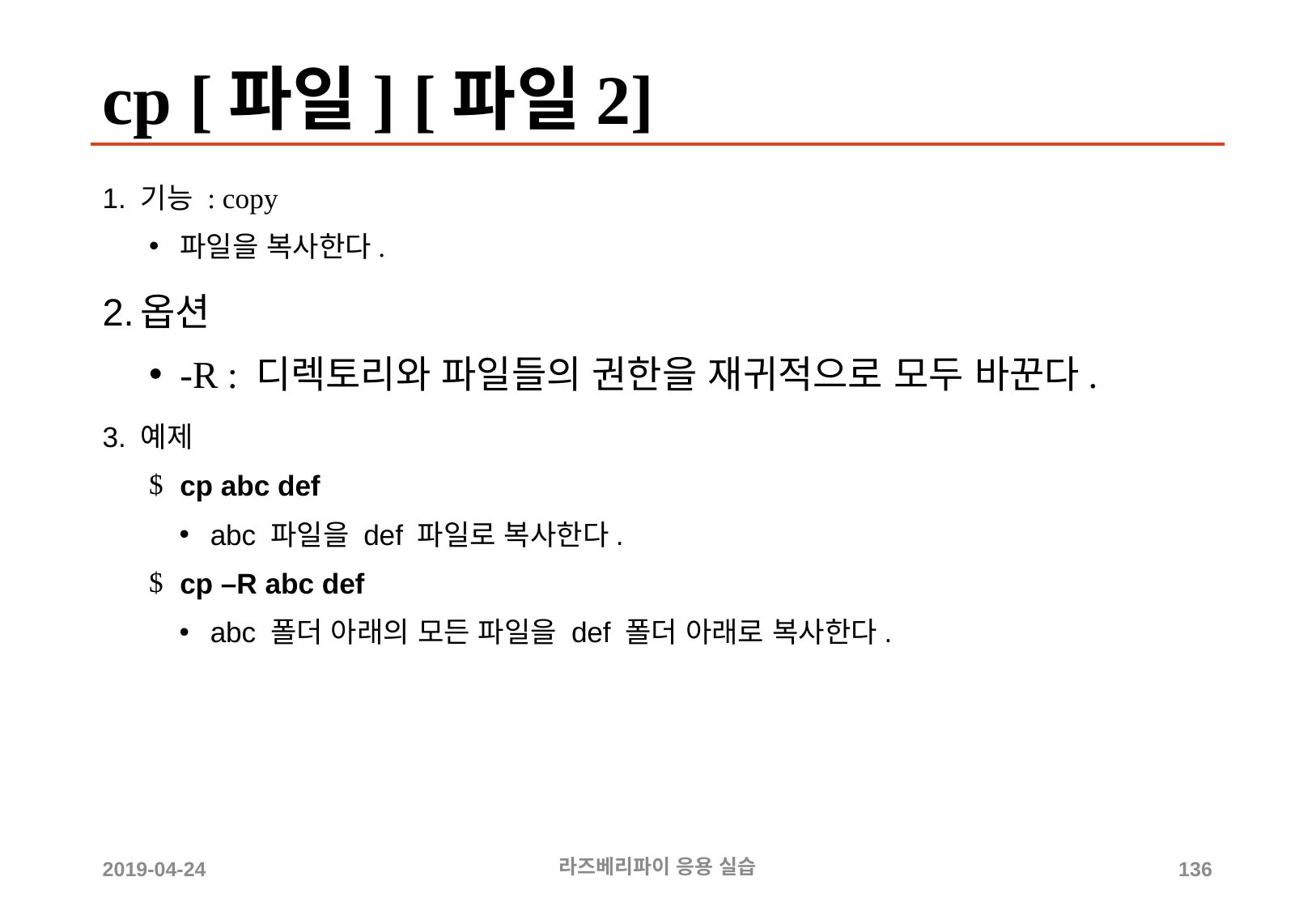

# cp [파일] [파일2]
기능 : copy
파일을 복사한다.
옵션
-R : 디렉토리와 파일들의 권한을 재귀적으로 모두 바꾼다.
예제
cp abc def
abc 파일을 def 파일로 복사한다.
cp –R abc def
abc 폴더 아래의 모든 파일을 def 폴더 아래로 복사한다.

2019-04-24
라즈베리파이 응용 실습
136